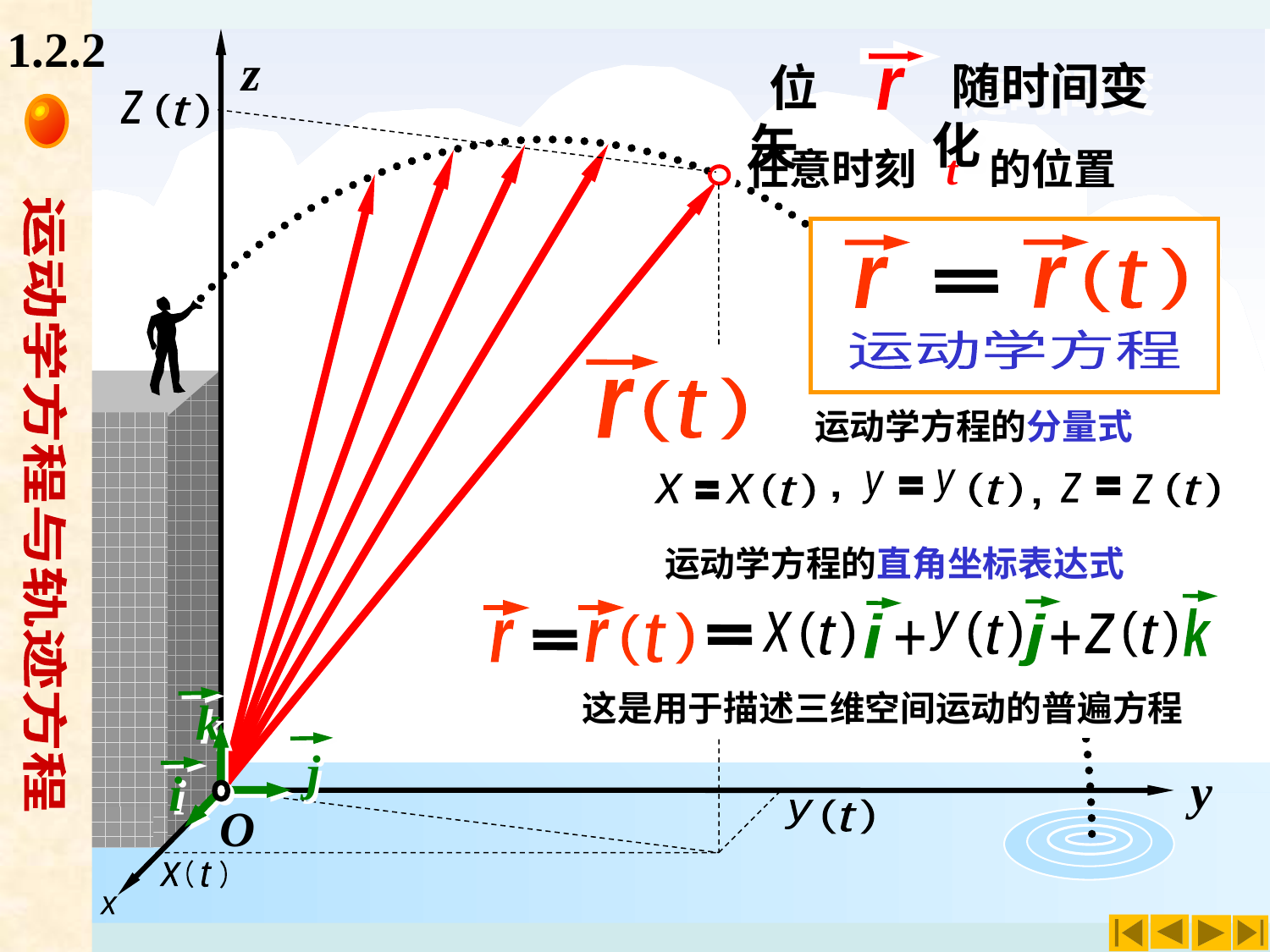

z
y

O

x

运动方程
1.2.2
 随时间变化
 位矢

r
r
z
(
)
t

(
)
t
y
(
)
t
x

运动学方程与轨迹方程
任意时刻  t  的位置

r

r
)
(
t

运动学方程

r
)
(
t

运动学方程的分量式

y
(
)
t
y

z
(
)
t
z

x
(
)
t
x

,
,

运动学方程的直角坐标表达式

k

j

i

r
)
(
t

r
(
)
t
(
)
t
y
(
)
t
x
z
+
+

这是用于描述三维空间运动的普遍方程
k

j

i

）
）
x
t
x